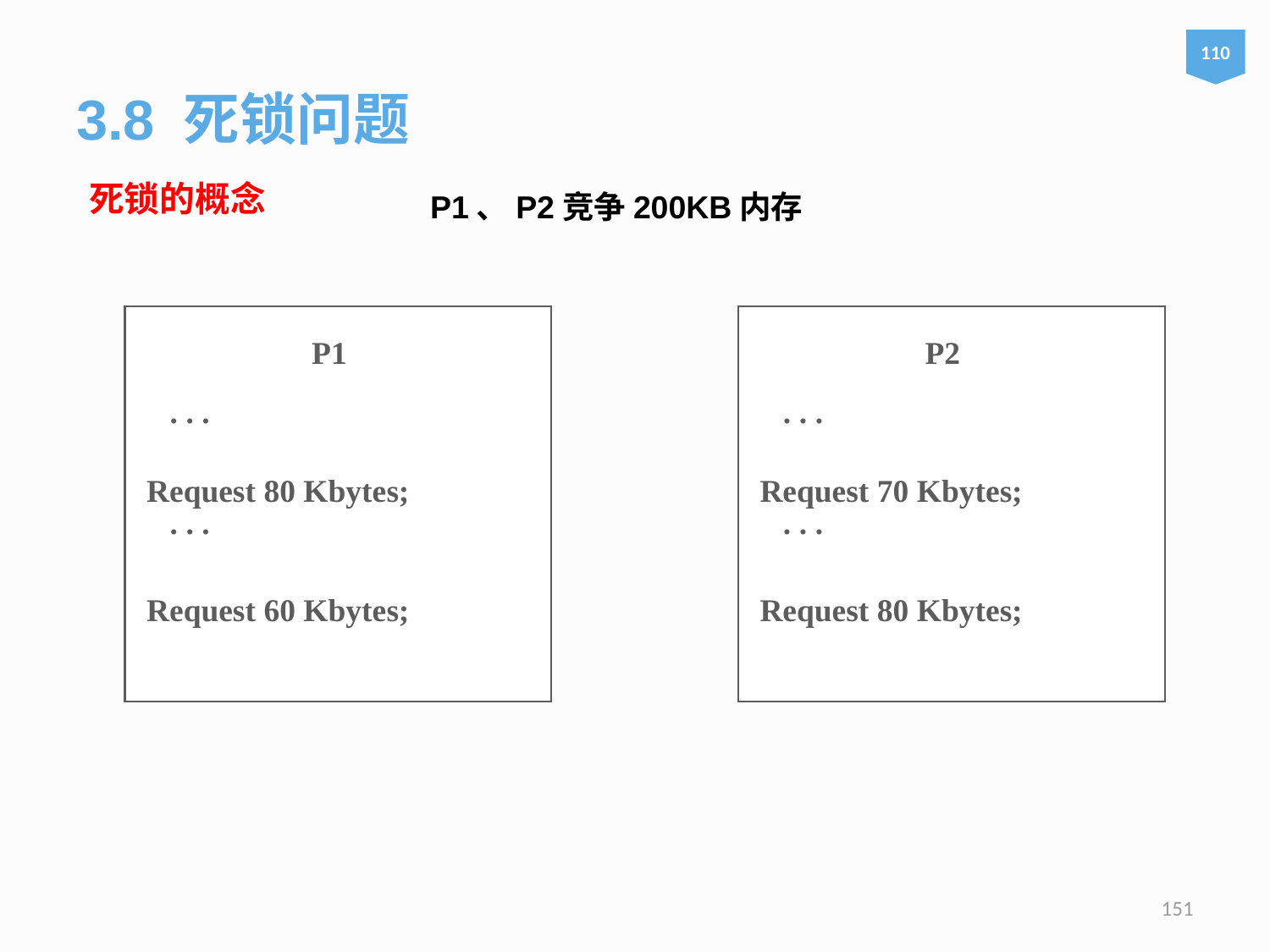

110
3.8 死锁问题
死锁的概念
P1、P2竞争200KB内存

P1
P2
. . .
. . .
Request 80 Kbytes;
Request 70 Kbytes;
. . .
. . .
Request 60 Kbytes;
Request 80 Kbytes;
151